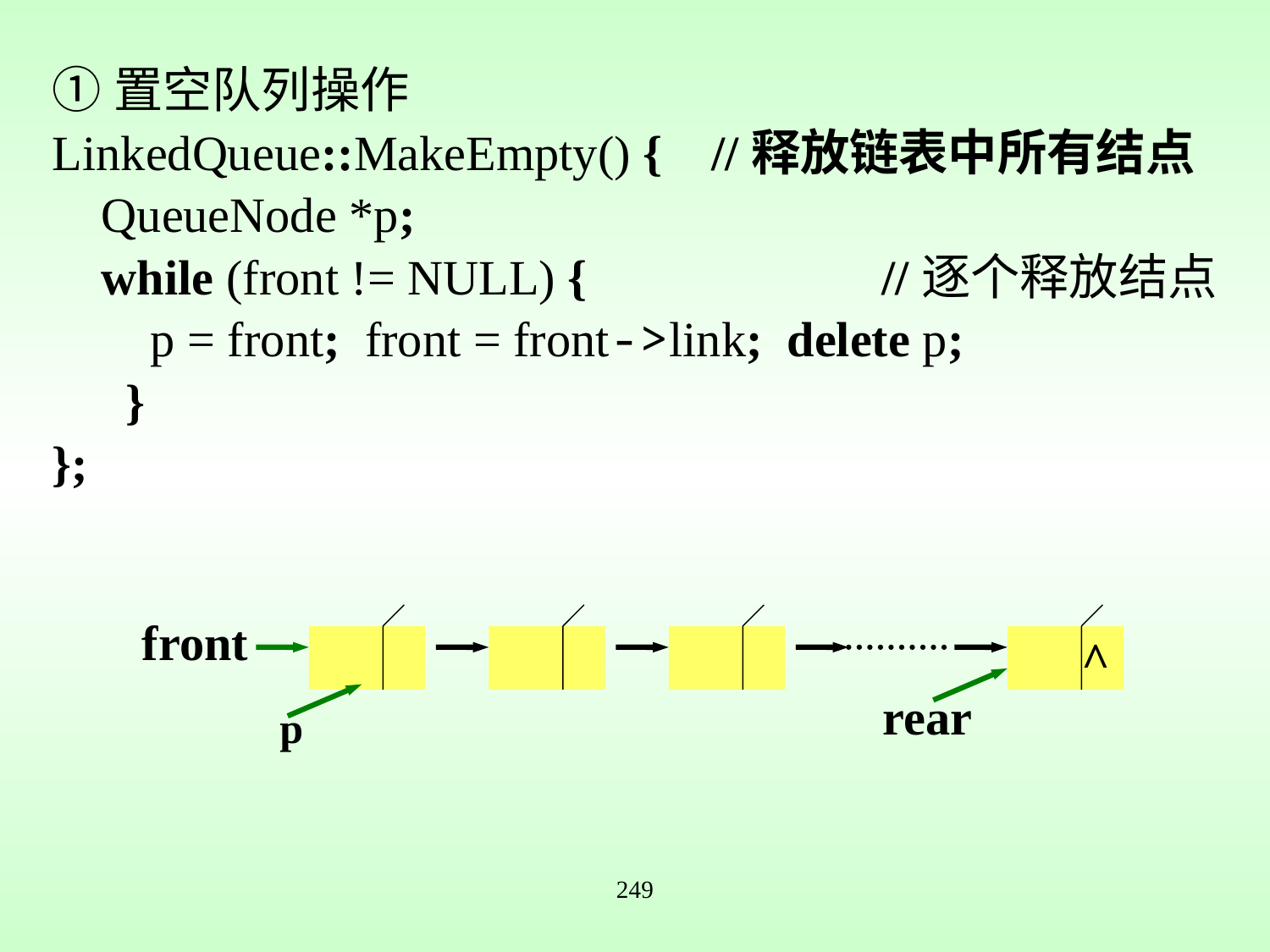

①置空队列操作
LinkedQueue::MakeEmpty() {    //释放链表中所有结点
    QueueNode *p;
    while (front != NULL) {                        //逐个释放结点
        p = front;  front = front->link;  delete p;
      }
};

front

     ^

rear

    p
249